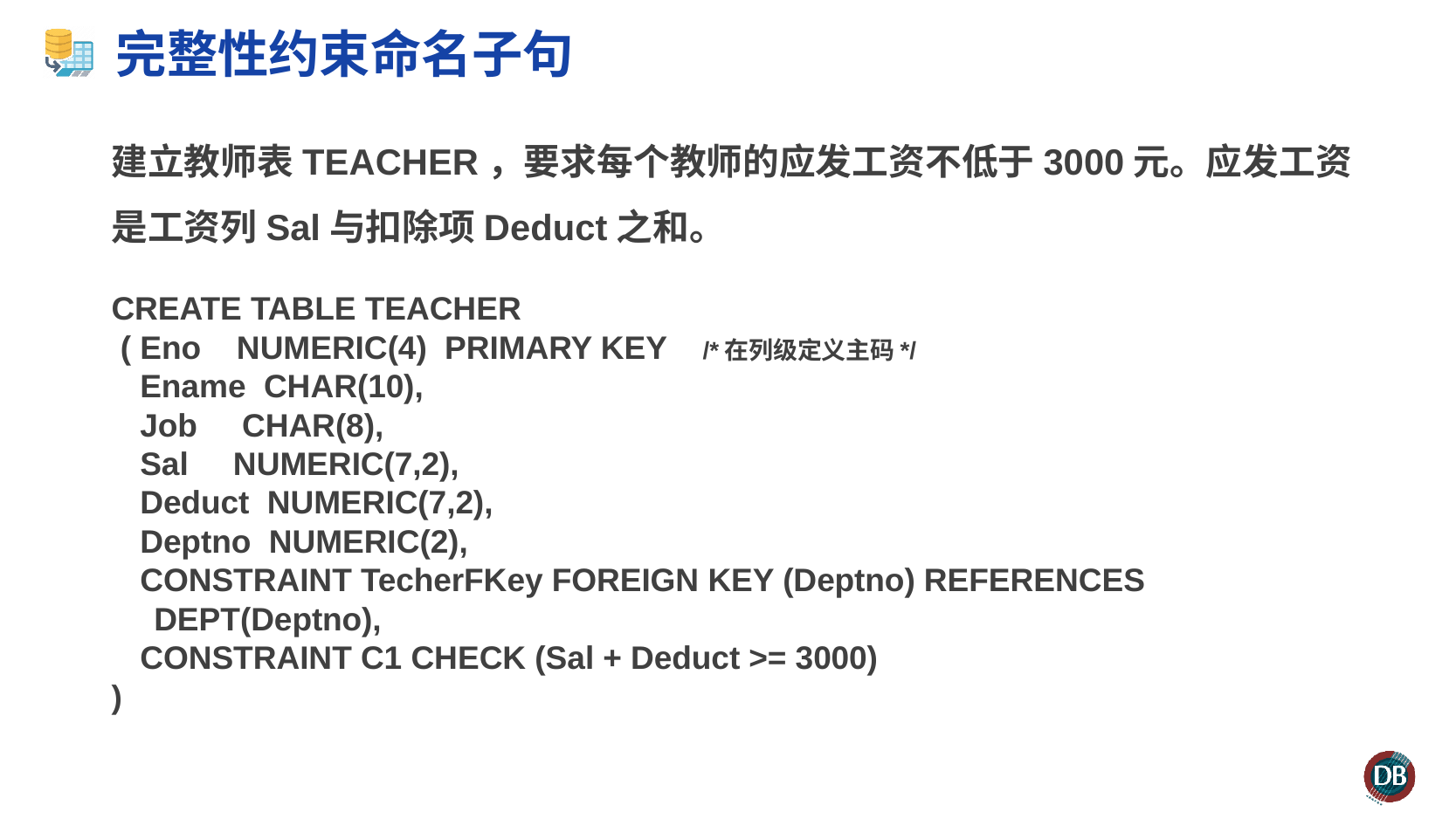

# 完整性约束命名子句
建立教师表TEACHER，要求每个教师的应发工资不低于3000元。应发工资是工资列Sal与扣除项Deduct之和。

CREATE TABLE TEACHER
 ( Eno    NUMERIC(4)  PRIMARY KEY    /*在列级定义主码*/
Ename  CHAR(10),
Job     CHAR(8),
Sal     NUMERIC(7,2),
Deduct  NUMERIC(7,2),
Deptno  NUMERIC(2),
CONSTRAINT TecherFKey FOREIGN KEY (Deptno) REFERENCES DEPT(Deptno),
CONSTRAINT C1 CHECK (Sal + Deduct >= 3000)
)